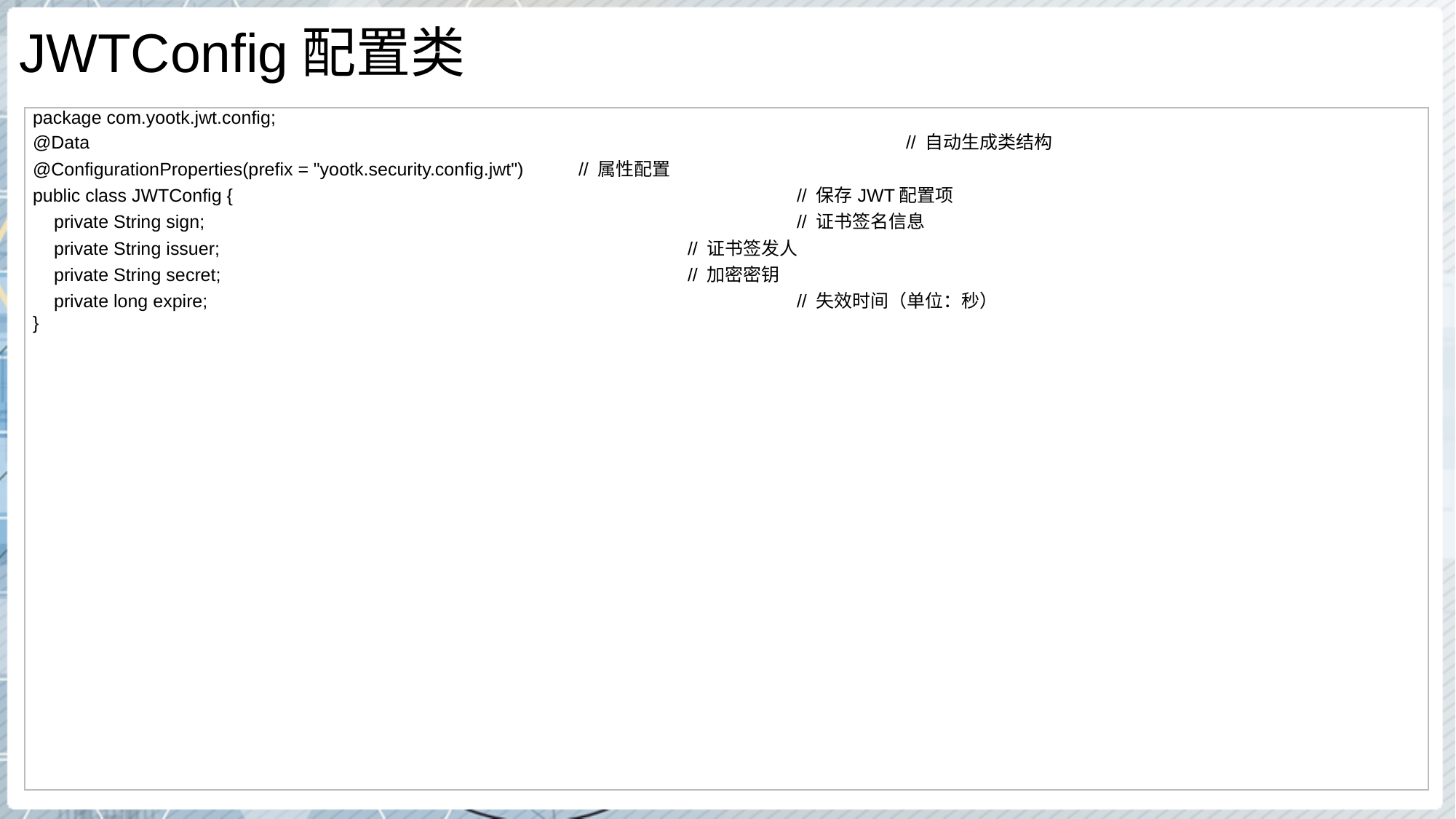

# JWTConfig配置类
| package com.yootk.jwt.config; @Data // 自动生成类结构 @ConfigurationProperties(prefix = "yootk.security.config.jwt") // 属性配置 public class JWTConfig { // 保存JWT配置项 private String sign; // 证书签名信息 private String issuer; // 证书签发人 private String secret; // 加密密钥 private long expire; // 失效时间（单位：秒） } |
| --- |